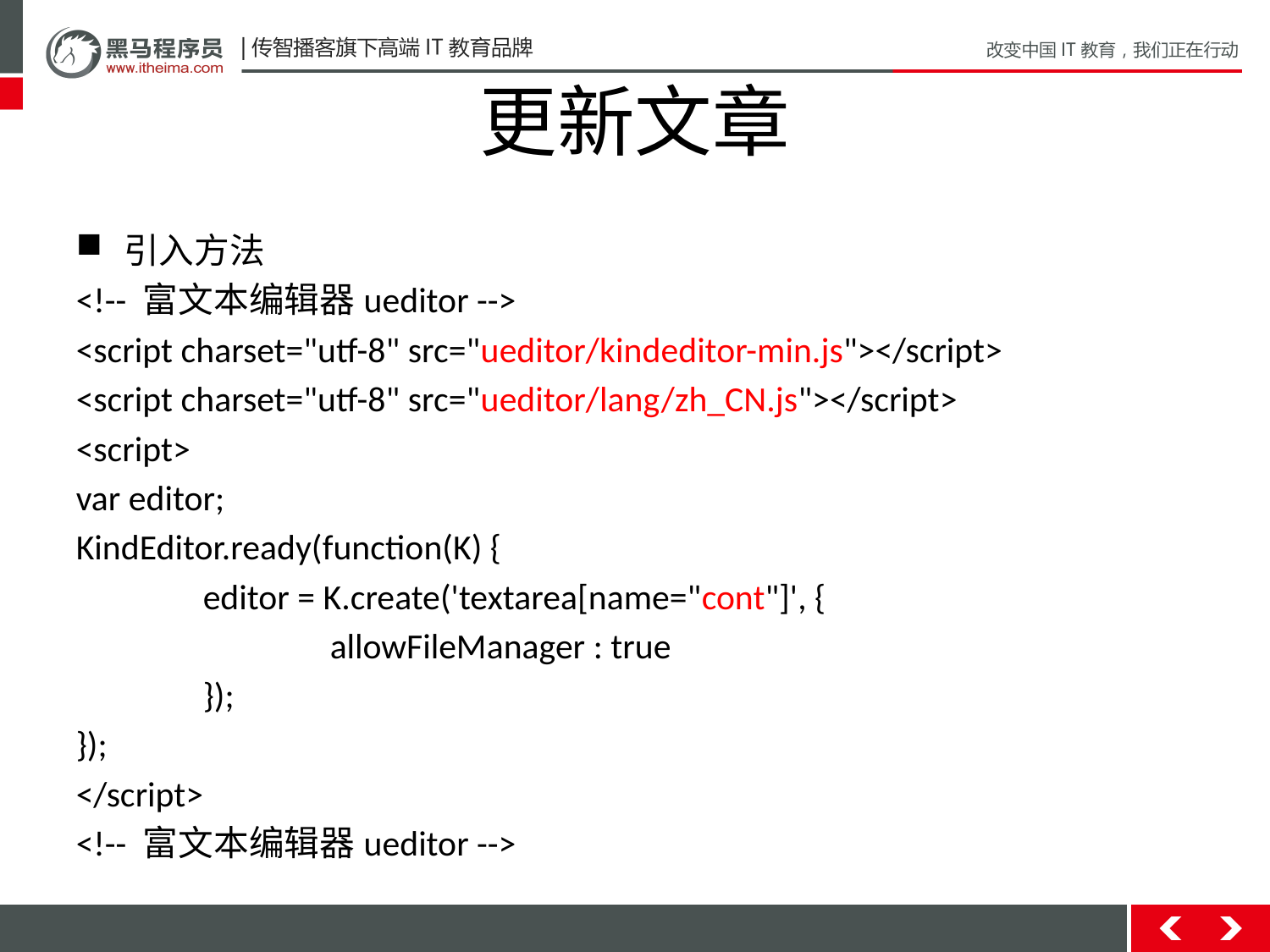

# 更新文章
引入方法
<!-- 富文本编辑器ueditor -->
<script charset="utf-8" src="ueditor/kindeditor-min.js"></script>
<script charset="utf-8" src="ueditor/lang/zh_CN.js"></script>
<script>
var editor;
KindEditor.ready(function(K) {
	editor = K.create('textarea[name="cont"]', {
		allowFileManager : true
	});
});
</script>
<!-- 富文本编辑器ueditor -->